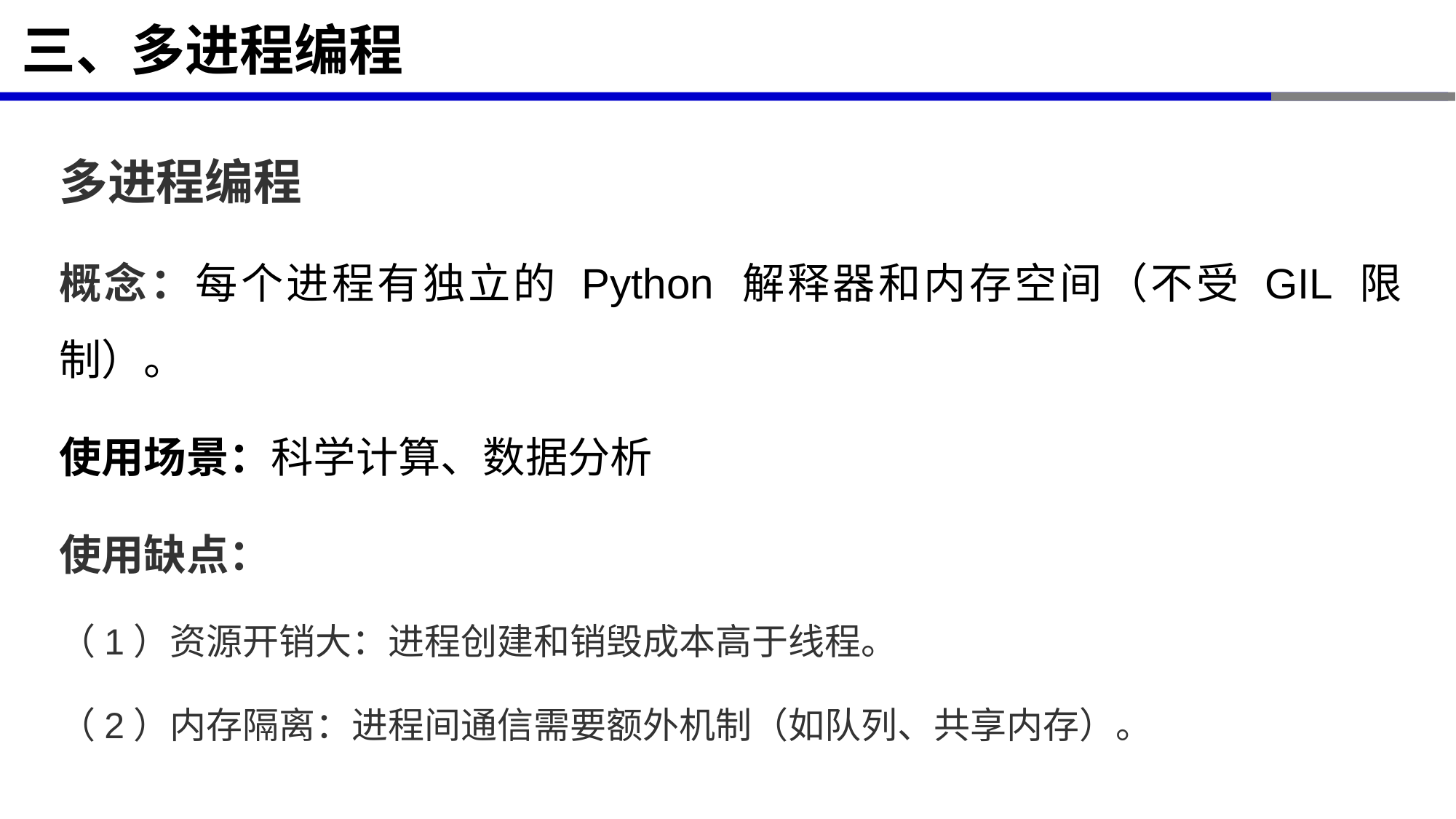

# 三、多进程编程
多进程编程
概念：每个进程有独立的 Python 解释器和内存空间（不受 GIL 限制）。
使用场景：科学计算、数据分析
使用缺点：
（1）资源开销大：进程创建和销毁成本高于线程。
（2）内存隔离：进程间通信需要额外机制（如队列、共享内存）。